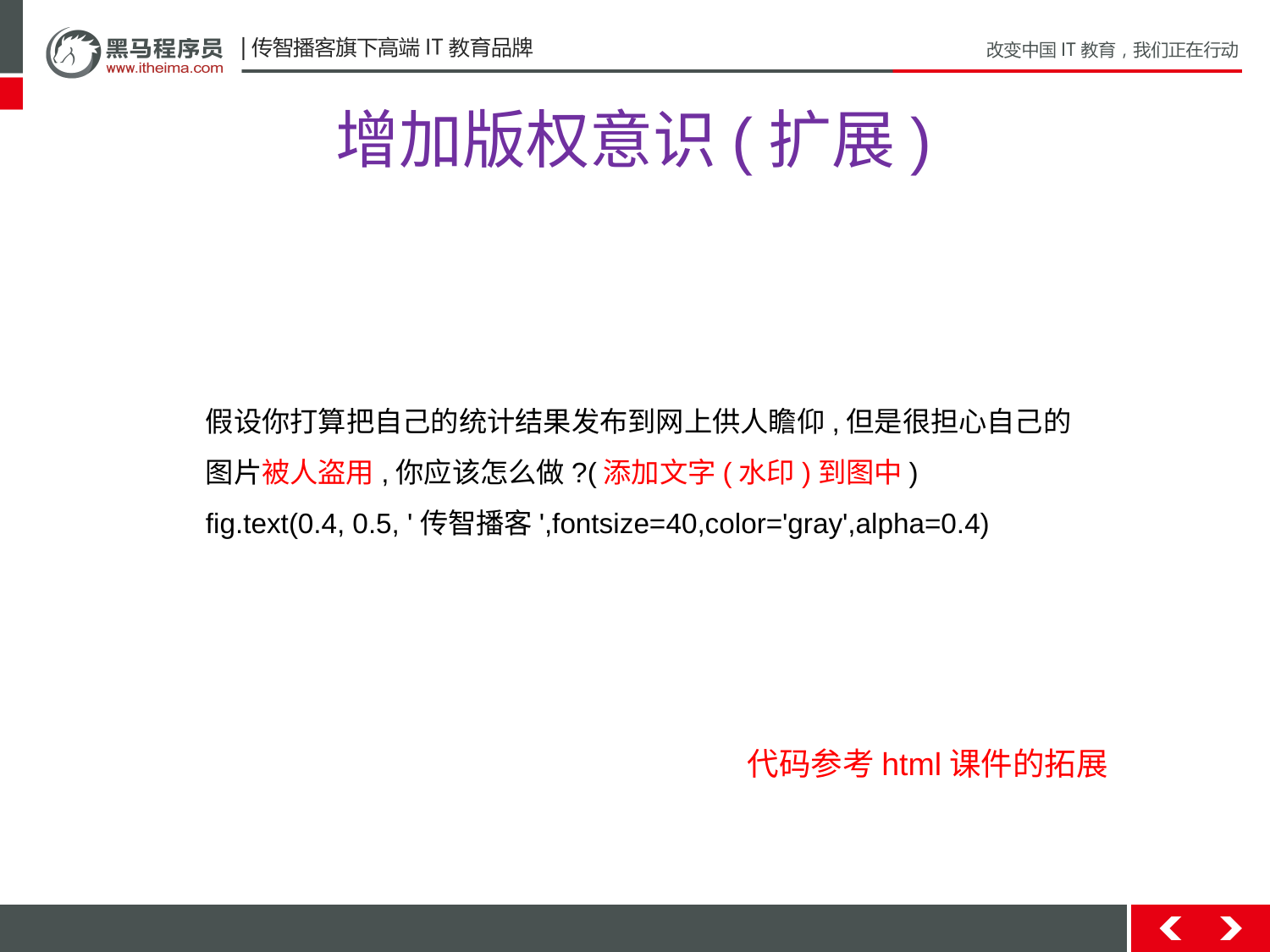

# 增加版权意识(扩展)
假设你打算把自己的统计结果发布到网上供人瞻仰,但是很担心自己的图片被人盗用,你应该怎么做?(添加文字(水印)到图中)
fig.text(0.4, 0.5, '传智播客',fontsize=40,color='gray',alpha=0.4)
代码参考html课件的拓展